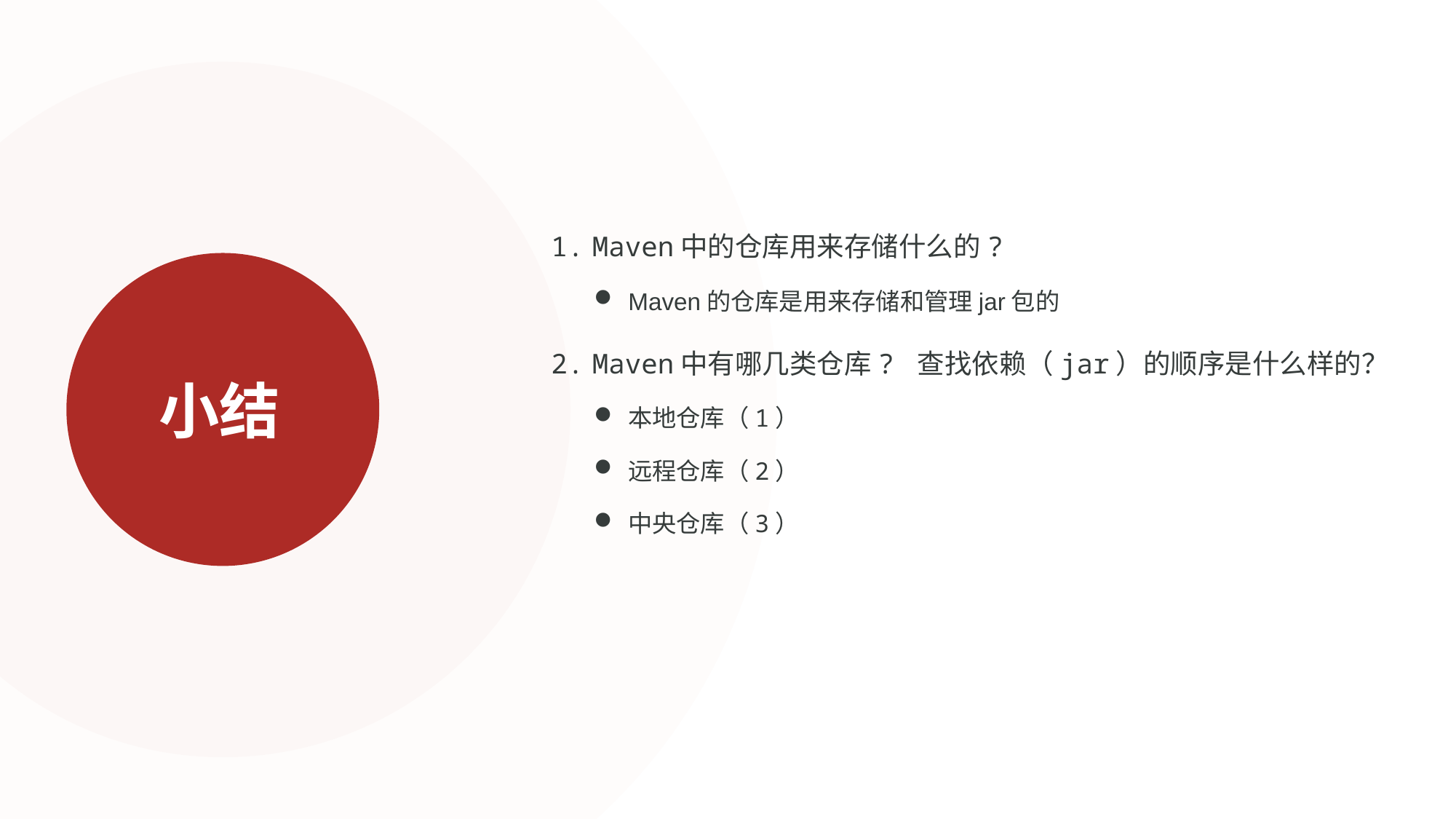

Maven中的仓库用来存储什么的?
Maven的仓库是用来存储和管理jar包的
Maven中有哪几类仓库? 查找依赖（jar）的顺序是什么样的？
本地仓库（1）
远程仓库（2）
中央仓库（3）